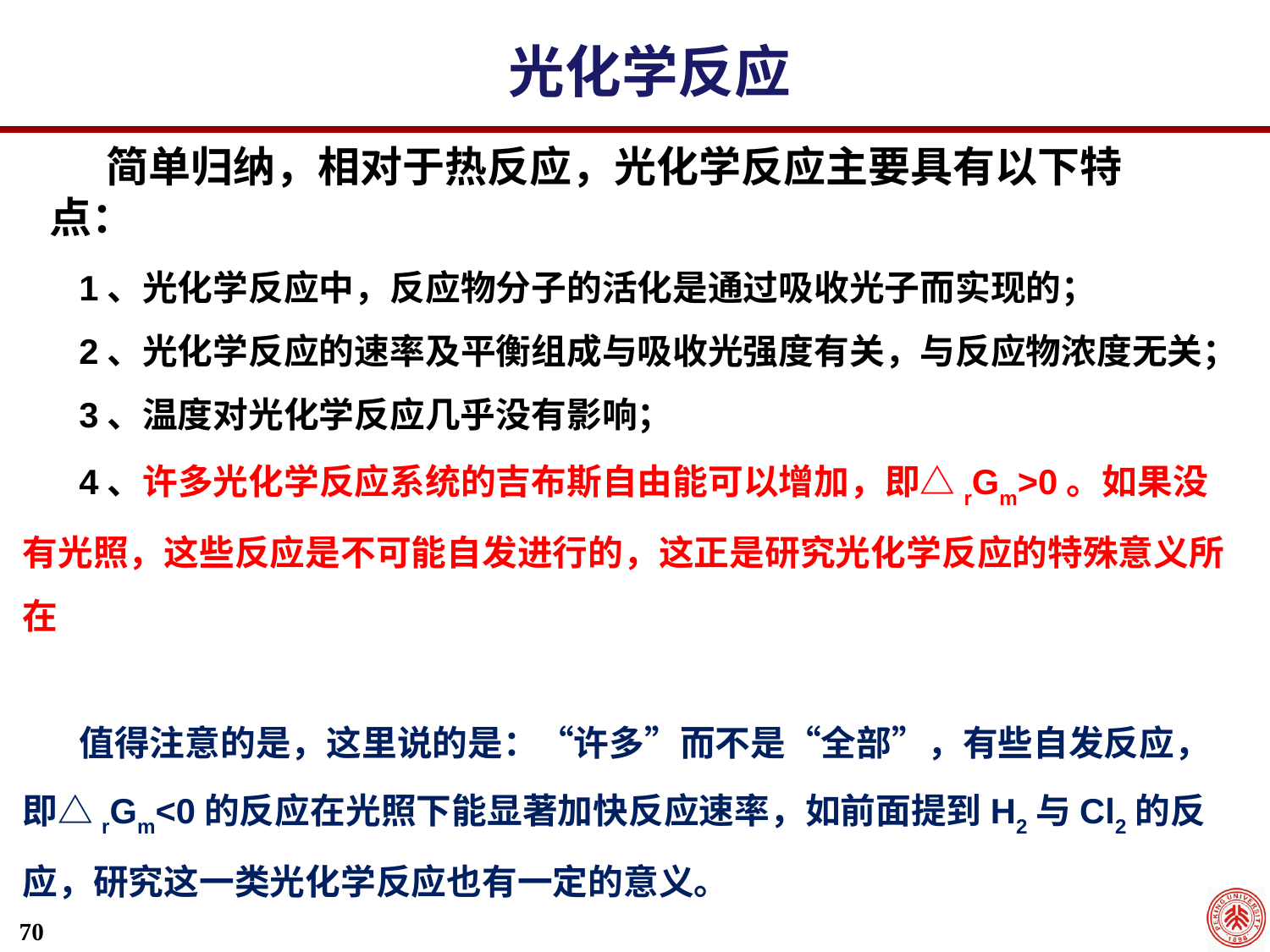

光化学反应

简单归纳，相对于热反应，光化学反应主要具有以下特点：
1、光化学反应中，反应物分子的活化是通过吸收光子而实现的；
2、光化学反应的速率及平衡组成与吸收光强度有关，与反应物浓度无关；
3、温度对光化学反应几乎没有影响；
4、许多光化学反应系统的吉布斯自由能可以增加，即△rGm>0。如果没有光照，这些反应是不可能自发进行的，这正是研究光化学反应的特殊意义所在

值得注意的是，这里说的是：“许多”而不是“全部”，有些自发反应，即△rGm<0的反应在光照下能显著加快反应速率，如前面提到H2与Cl2的反应，研究这一类光化学反应也有一定的意义。
70